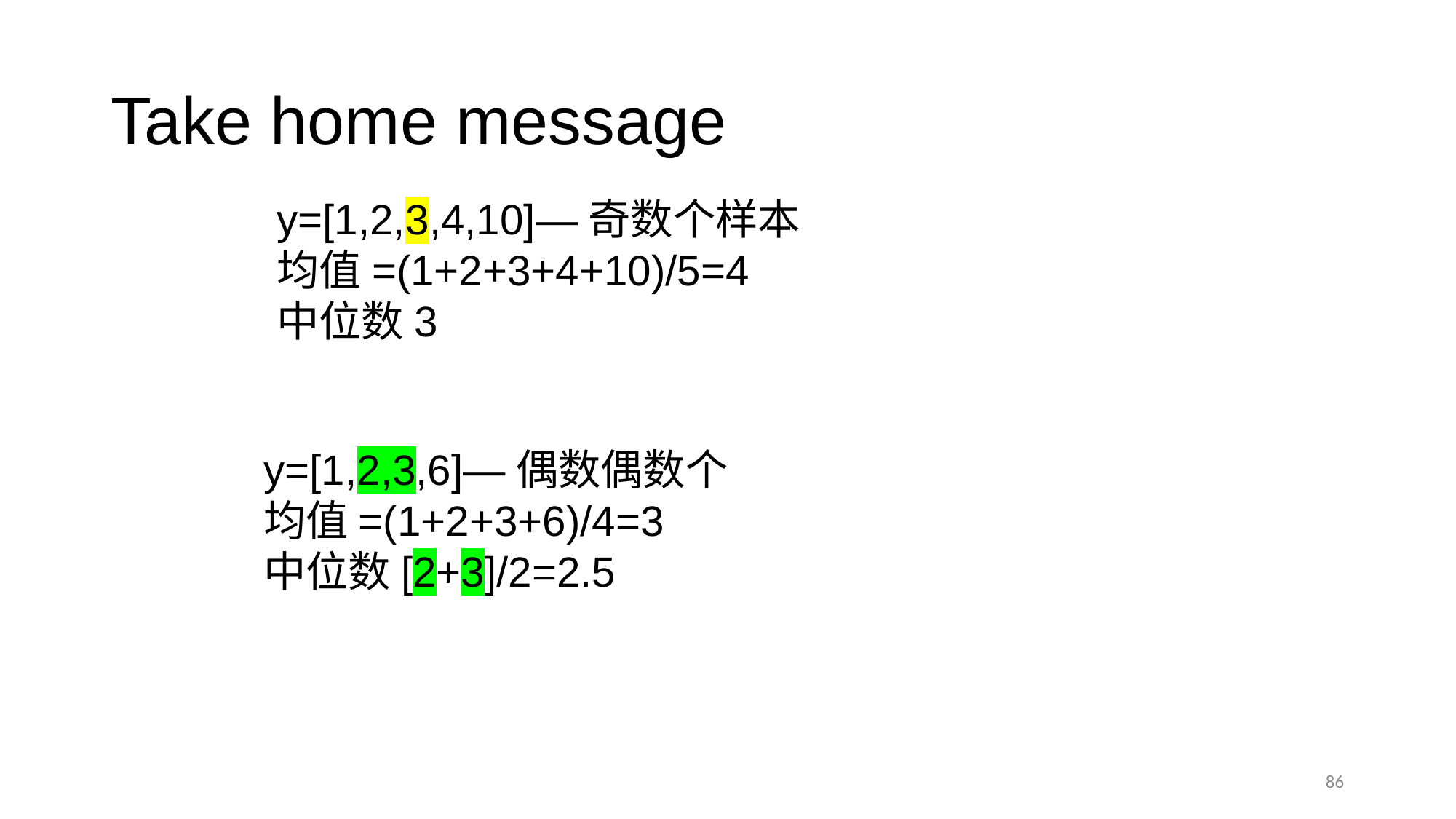

# Take home message
y=[1,2,3,4,10]—奇数个样本
均值=(1+2+3+4+10)/5=4
中位数3

y=[1,2,3,6]—偶数偶数个
均值=(1+2+3+6)/4=3
中位数[2+3]/2=2.5

86